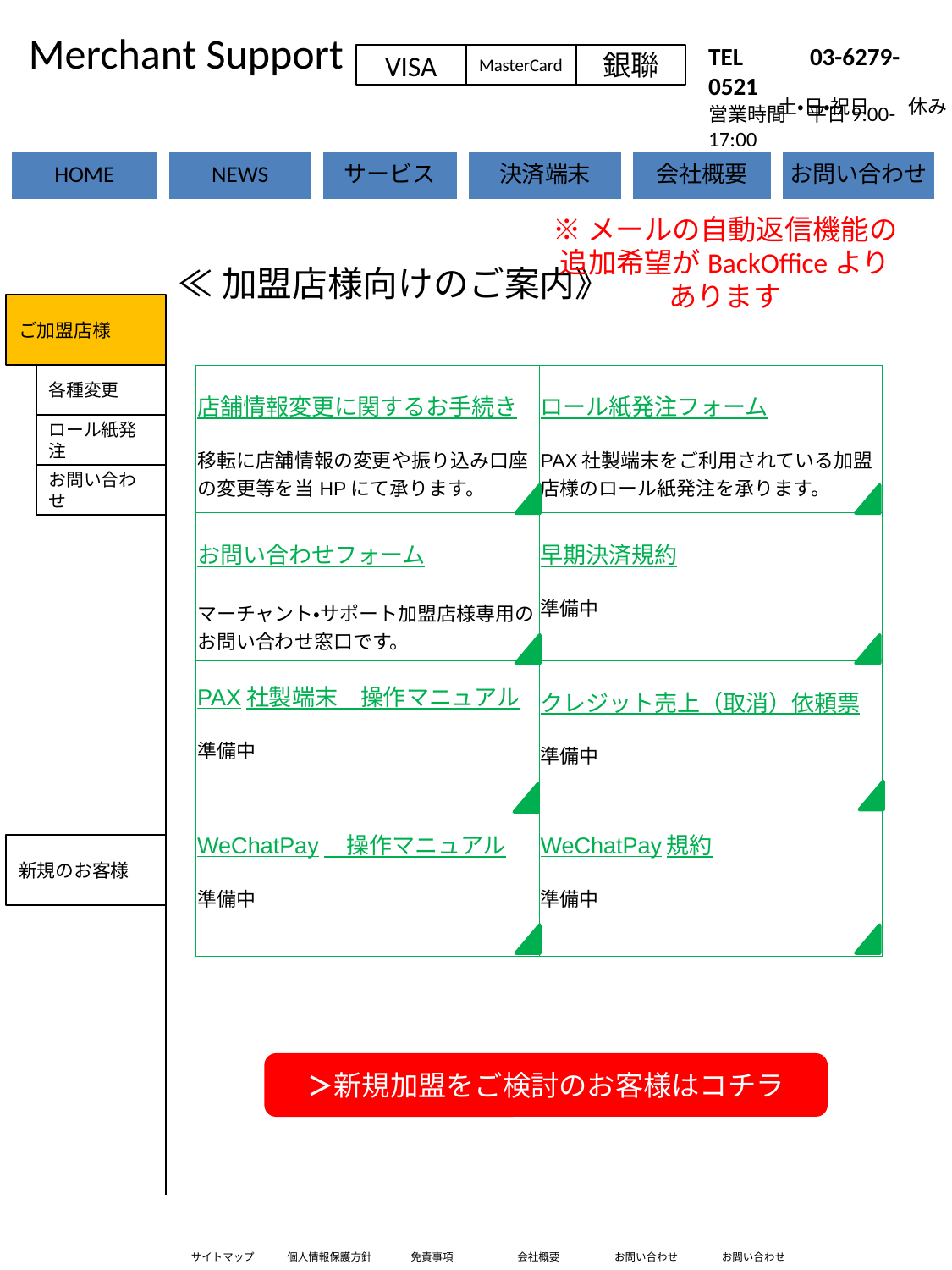

Merchant Support
お問い合わせ画面
TEL 　　03-6279-0521
営業時間　平日9:00-17:00

VISA
MasterCard
銀聯
土・日・祝日　　休み
HOME
NEWS
サービス
決済端末
会社概要
お問い合わせ
※メールの自動返信機能の
追加希望がBackOfficeより
あります
≪加盟店様向けのご案内》
ご加盟店様
各種変更
| 店舗情報変更に関するお手続き 移転に店舗情報の変更や振り込み口座の変更等を当HPにて承ります。 | ロール紙発注フォーム PAX社製端末をご利用されている加盟店様のロール紙発注を承ります。 |
| --- | --- |
| お問い合わせフォーム マーチャント・サポート加盟店様専用のお問い合わせ窓口です。 | 早期決済規約 準備中 |
| PAX社製端末　操作マニュアル 準備中 | クレジット売上（取消）依頼票 準備中 |
| WeChatPay　操作マニュアル 準備中 | WeChatPay規約 準備中 |
ロール紙発注
お問い合わせ

新規のお客様

＞新規加盟をご検討のお客様はコチラ
サイトマップ
個人情報保護方針
免責事項
会社概要
お問い合わせ
お問い合わせ